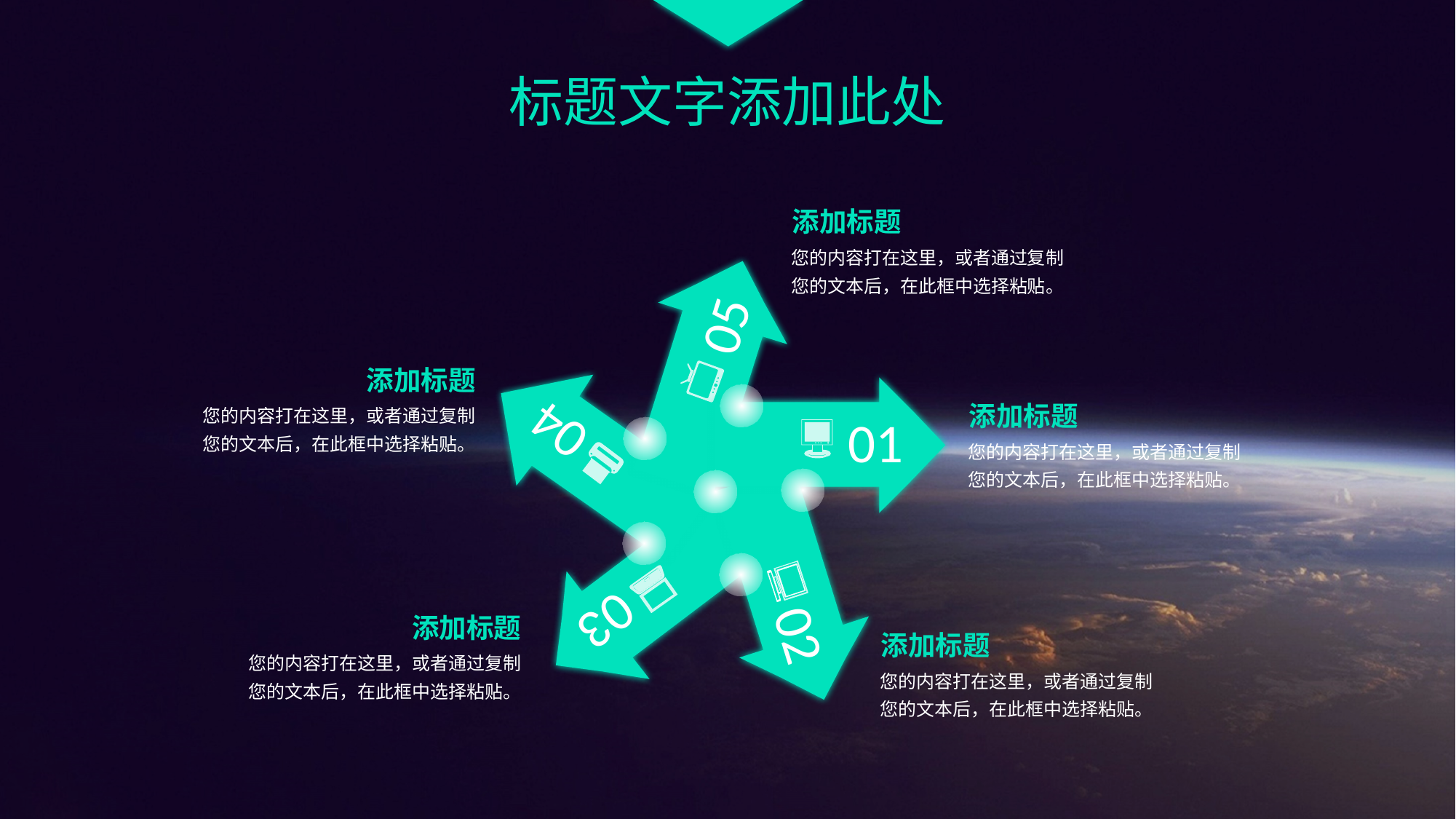

标题文字添加此处
添加标题
您的内容打在这里，或者通过复制您的文本后，在此框中选择粘贴。

05

添加标题
您的内容打在这里，或者通过复制您的文本后，在此框中选择粘贴。

04

01

添加标题
您的内容打在这里，或者通过复制您的文本后，在此框中选择粘贴。

02

03

添加标题
您的内容打在这里，或者通过复制您的文本后，在此框中选择粘贴。
添加标题
您的内容打在这里，或者通过复制您的文本后，在此框中选择粘贴。